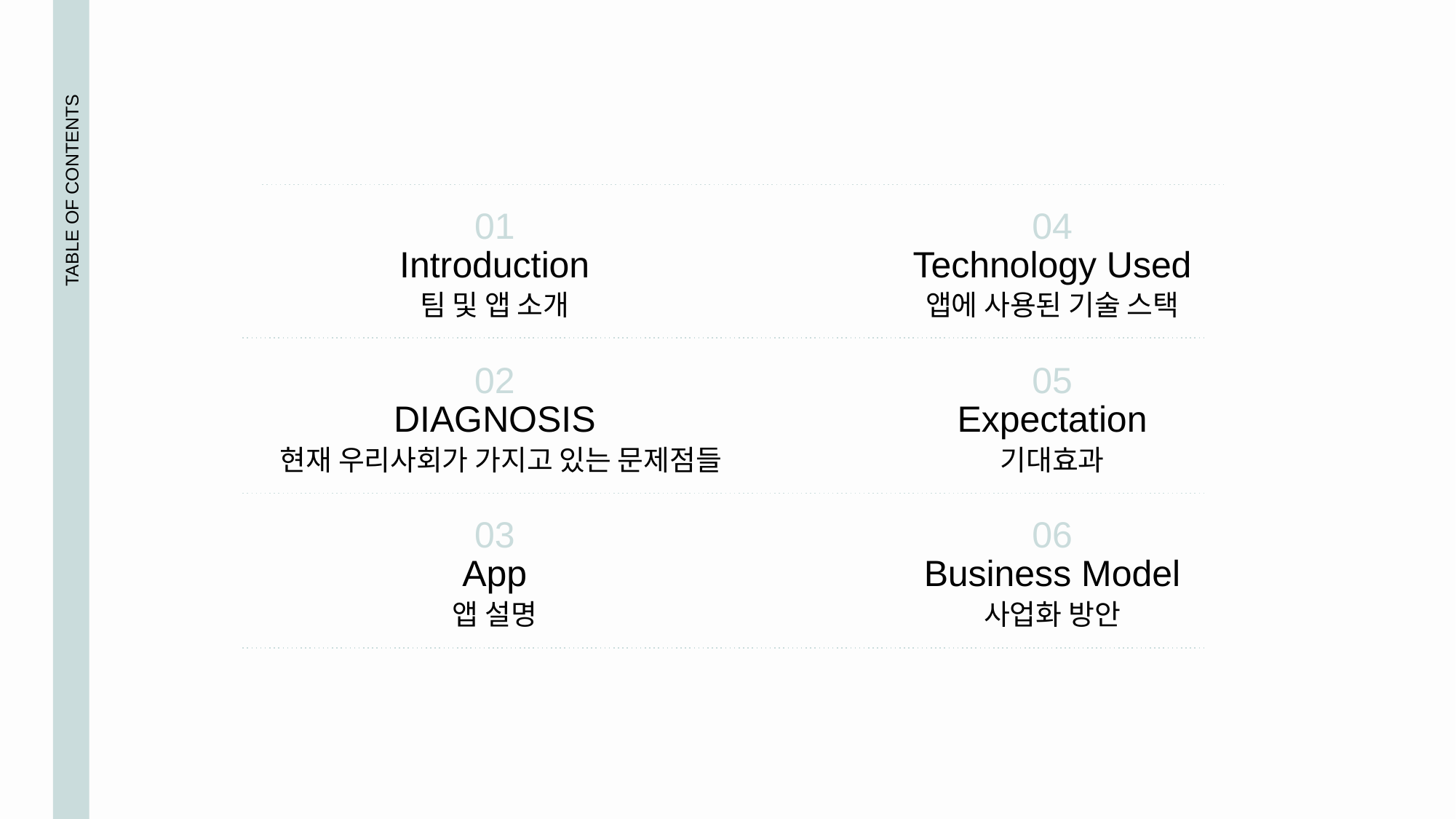

01
04
# Introduction
Technology Used
팀 및 앱 소개
앱에 사용된 기술 스택
02
05
DIAGNOSIS
Expectation
TABLE OF CONTENTS
현재 우리사회가 가지고 있는 문제점들
기대효과
03
06
App
Business Model
앱 설명
사업화 방안